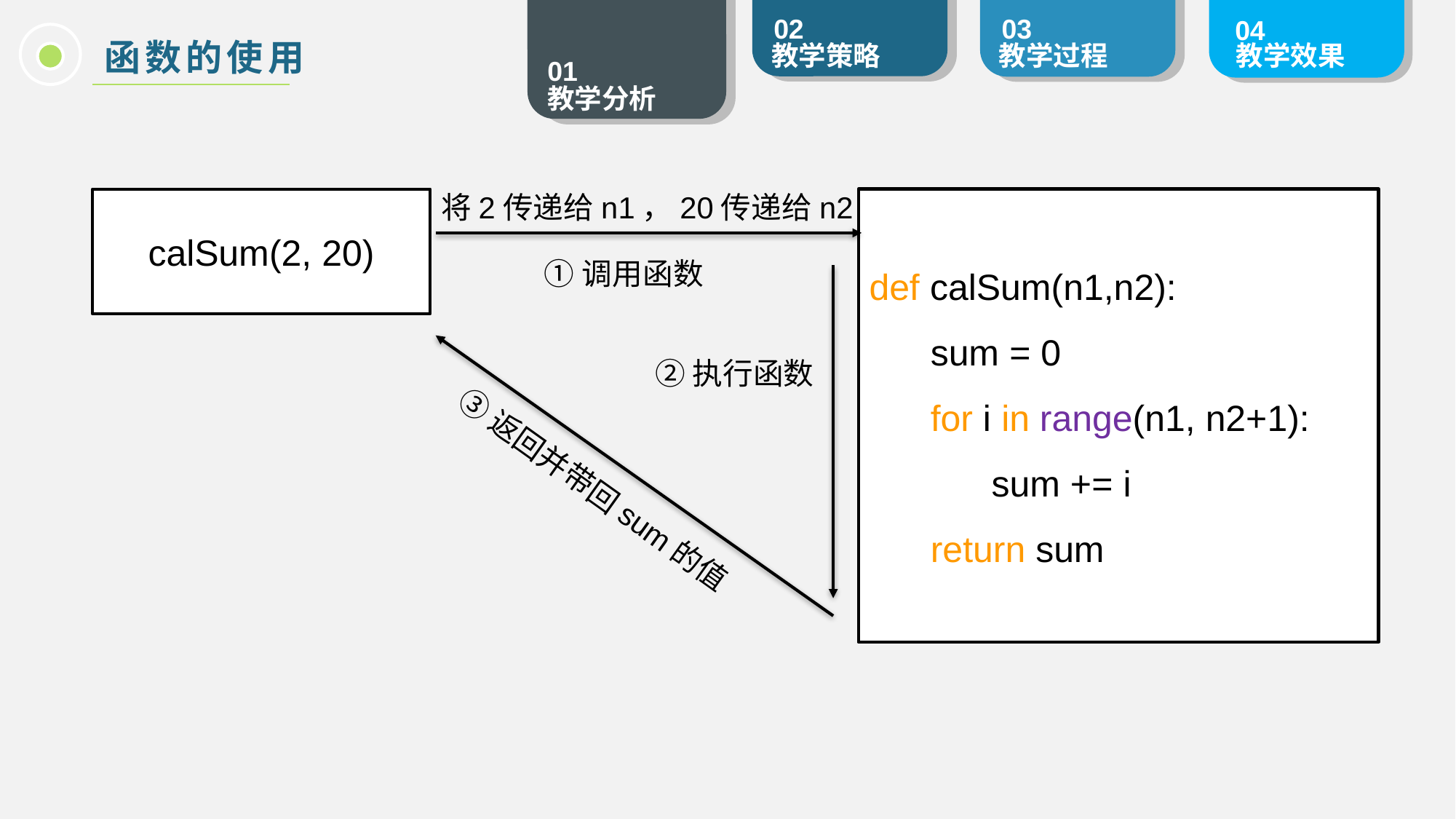

函数的使用
将2传递给n1，20传递给n2
calSum(2, 20)
def calSum(n1,n2):
      sum = 0
      for i in range(n1, n2+1):
            sum += i
      return sum

①调用函数
②执行函数
③返回并带回sum的值